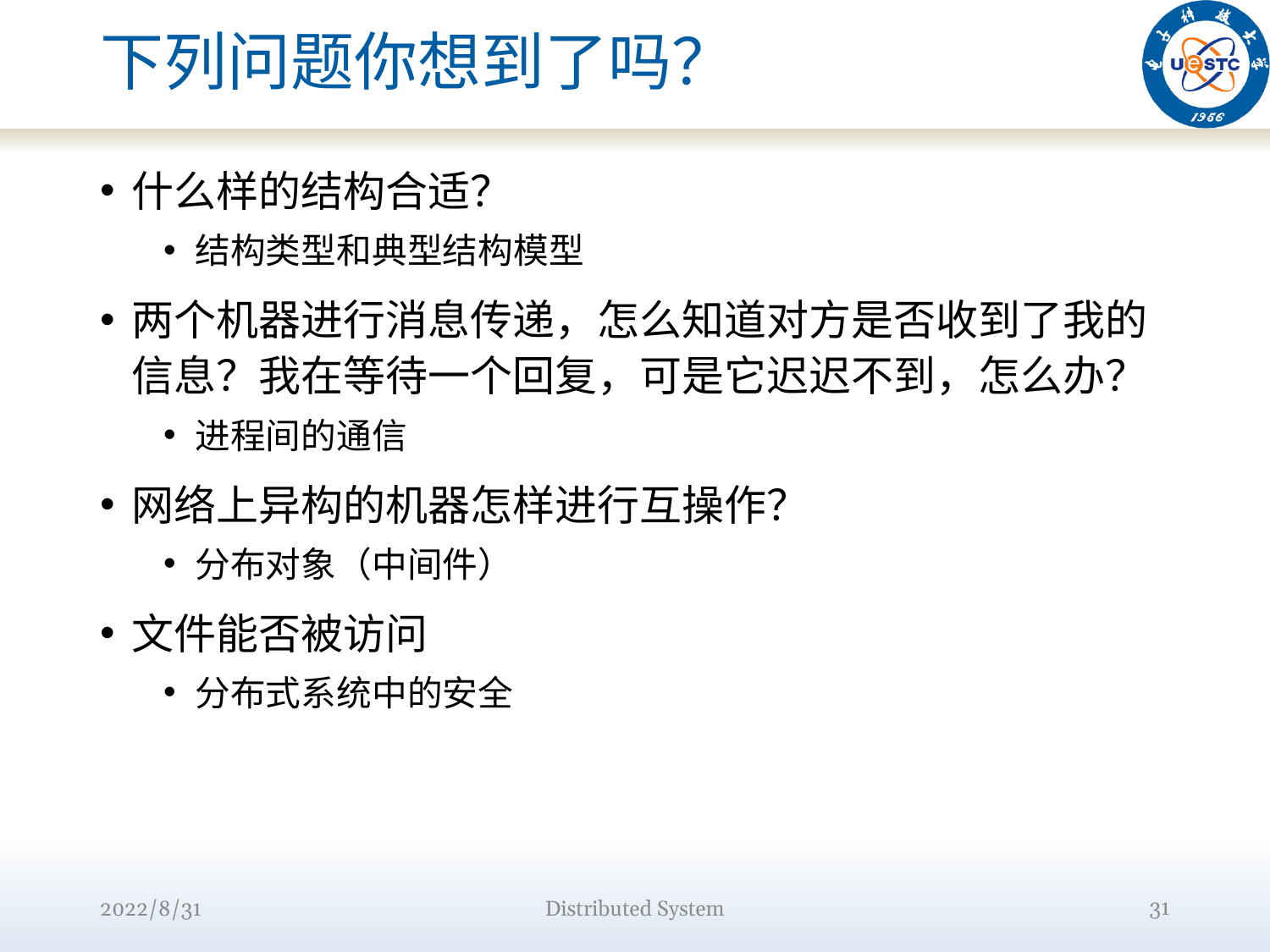

# 下列问题你想到了吗？
什么样的结构合适？
结构类型和典型结构模型
两个机器进行消息传递，怎么知道对方是否收到了我的信息？我在等待一个回复，可是它迟迟不到，怎么办？
进程间的通信
网络上异构的机器怎样进行互操作？
分布对象（中间件）
文件能否被访问
分布式系统中的安全
2022/8/31
Distributed System
31